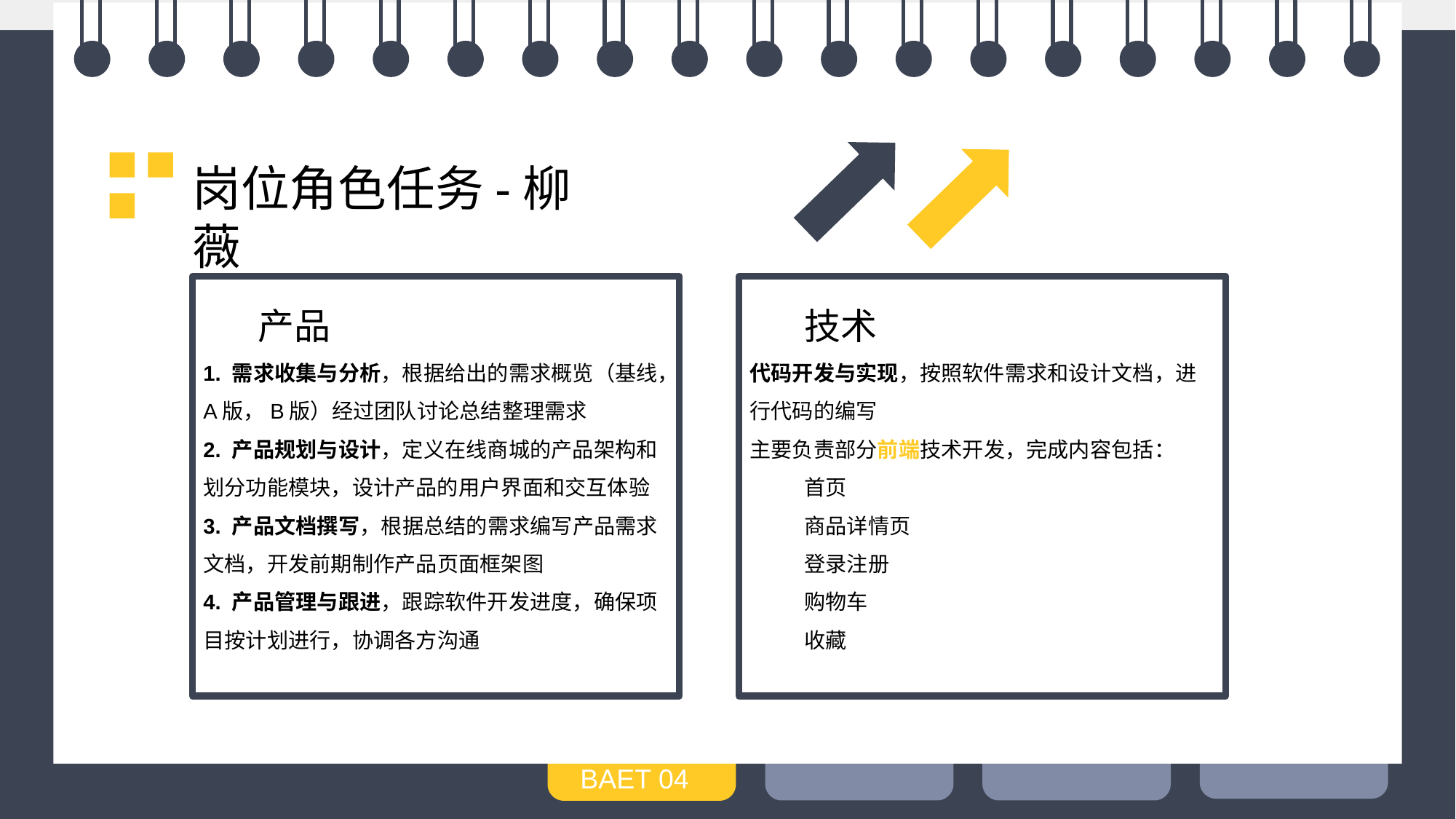

岗位角色任务-柳薇

产品
1. 需求收集与分析，根据给出的需求概览（基线，A版，B版）经过团队讨论总结整理需求
2. 产品规划与设计，定义在线商城的产品架构和划分功能模块，设计产品的用户界面和交互体验
3. 产品文档撰写，根据总结的需求编写产品需求文档，开发前期制作产品页面框架图
4. 产品管理与跟进，跟踪软件开发进度，确保项目按计划进行，协调各方沟通

技术
代码开发与实现，按照软件需求和设计文档，进行代码的编写
主要负责部分前端技术开发，完成内容包括：
首页
商品详情页
登录注册
购物车
收藏

BAET 04